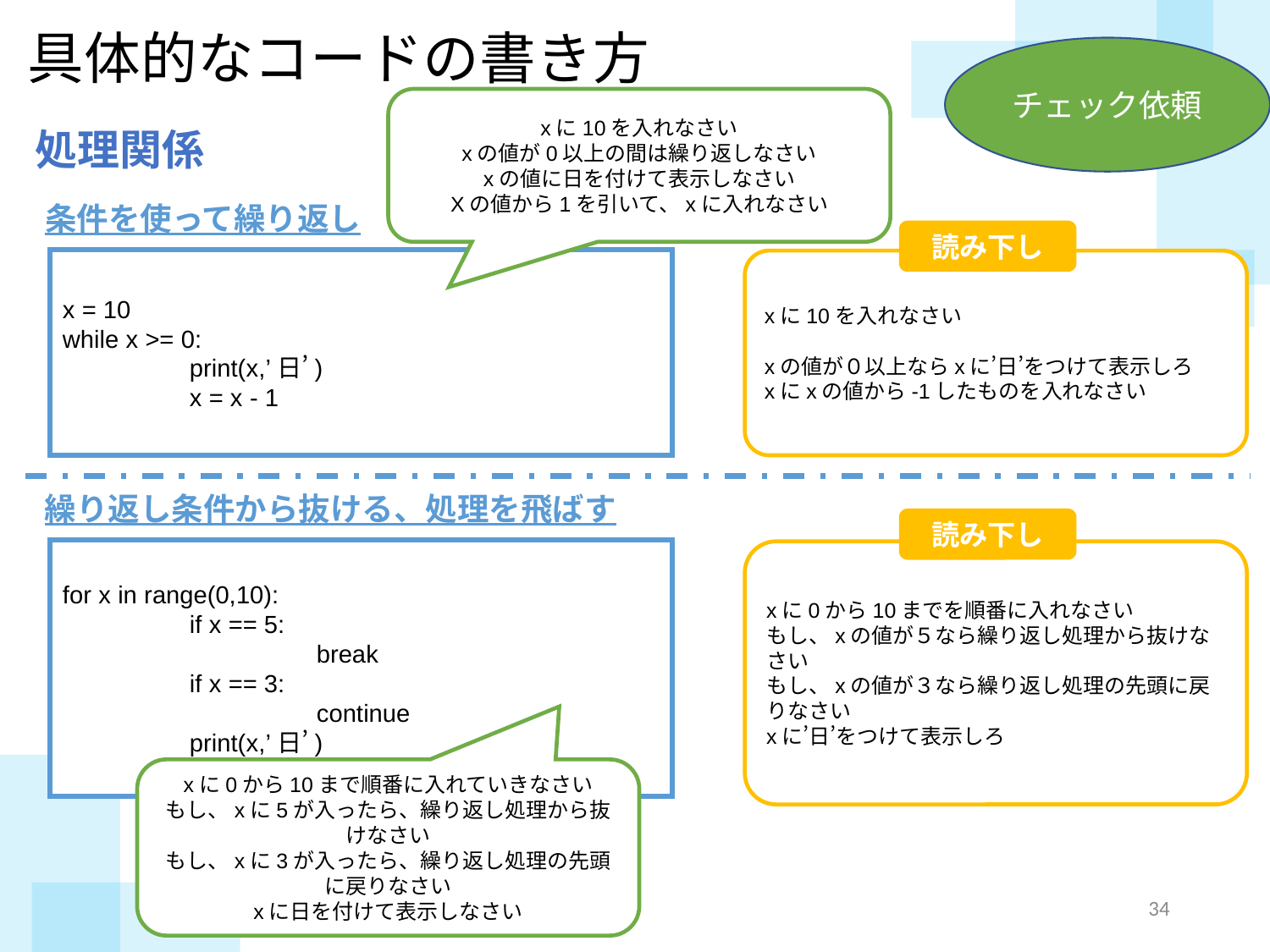

具体的なコードの書き方
チェック依頼
xに10を入れなさい
xの値が0以上の間は繰り返しなさい
xの値に日を付けて表示しなさい
Xの値から1を引いて、xに入れなさい
処理関係
条件を使って繰り返し
読み下し
xに10を入れなさい

xの値が０以上ならxに’日’をつけて表示しろ
xにxの値から-1したものを入れなさい
x = 10
while x >= 0:
	print(x,’日’)
	x = x - 1
繰り返し条件から抜ける、処理を飛ばす
読み下し
xに0から10までを順番に入れなさい
もし、xの値が５なら繰り返し処理から抜けなさい
もし、xの値が３なら繰り返し処理の先頭に戻りなさい
xに’日’をつけて表示しろ
for x in range(0,10):
	if x == 5:
		break
	if x == 3:
		continue
	print(x,’日’)
xに0から10まで順番に入れていきなさい
もし、xに5が入ったら、繰り返し処理から抜けなさい
もし、xに3が入ったら、繰り返し処理の先頭に戻りなさい
xに日を付けて表示しなさい
34